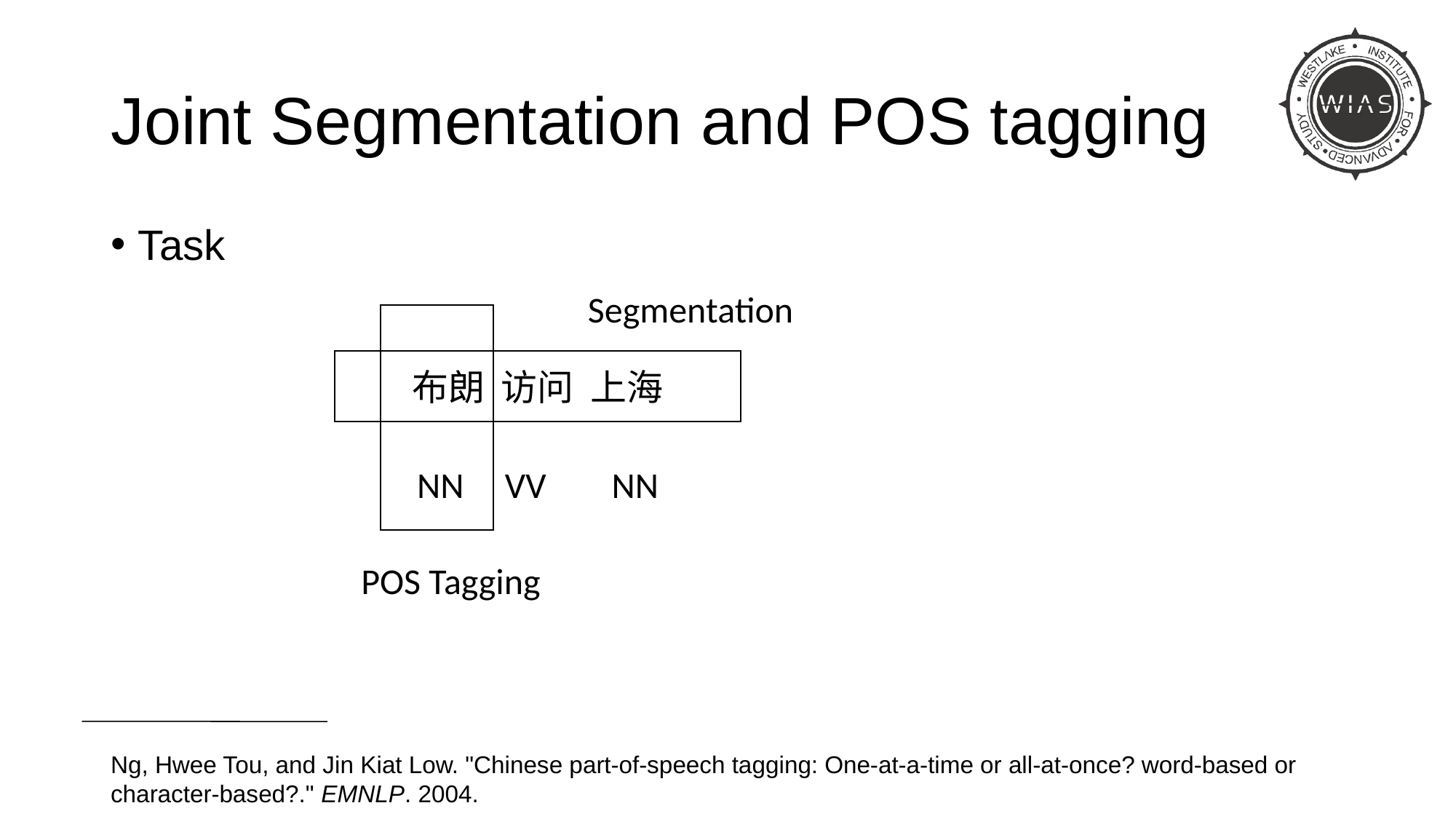

# Joint Segmentation and POS tagging
Task
Segmentation

布朗  访问  上海
NN     VV        NN
POS Tagging

Ng, Hwee Tou, and Jin Kiat Low. "Chinese part-of-speech tagging: One-at-a-time or all-at-once? word-based or character-based?." EMNLP. 2004.